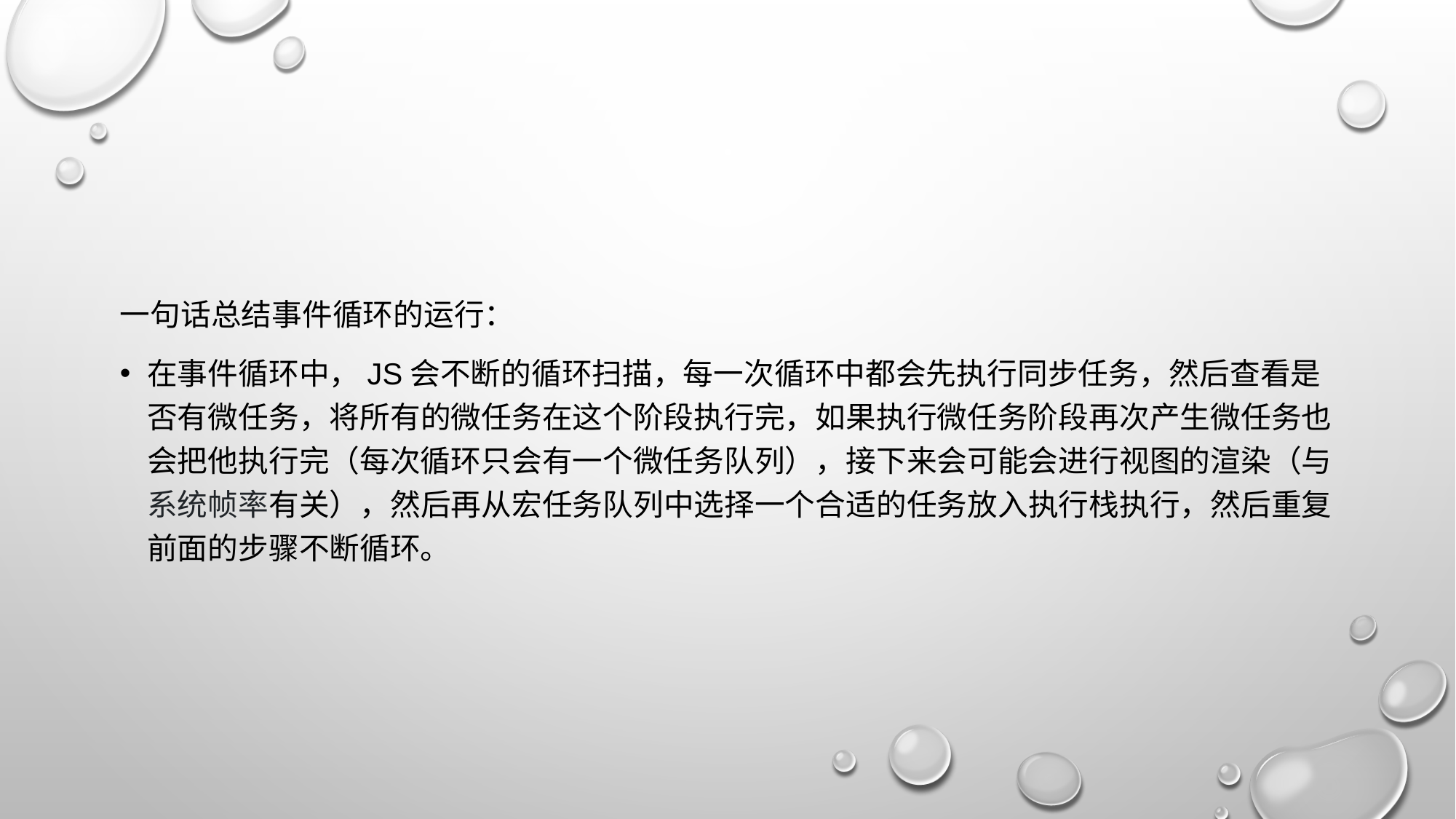

一句话总结事件循环的运行：
在事件循环中，JS会不断的循环扫描，每一次循环中都会先执行同步任务，然后查看是否有微任务，将所有的微任务在这个阶段执行完，如果执行微任务阶段再次产生微任务也会把他执行完（每次循环只会有一个微任务队列），接下来会可能会进行视图的渲染（与系统帧率有关），然后再从宏任务队列中选择一个合适的任务放入执行栈执行，然后重复前面的步骤不断循环。